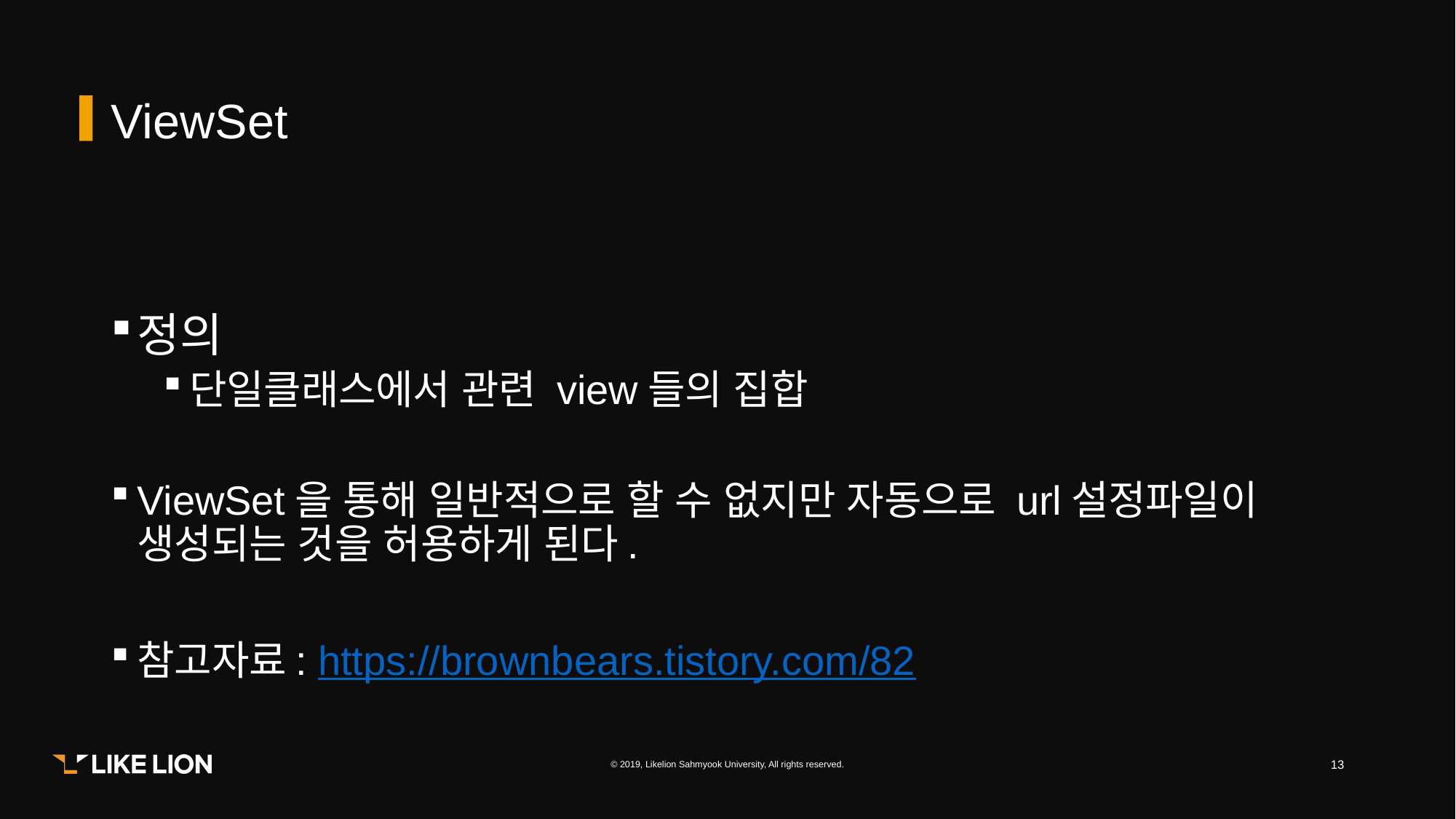

# ViewSet

정의
단일클래스에서 관련 view들의 집합

ViewSet을 통해 일반적으로 할 수 없지만 자동으로 url설정파일이 생성되는 것을 허용하게 된다.

참고자료: https://brownbears.tistory.com/82
13